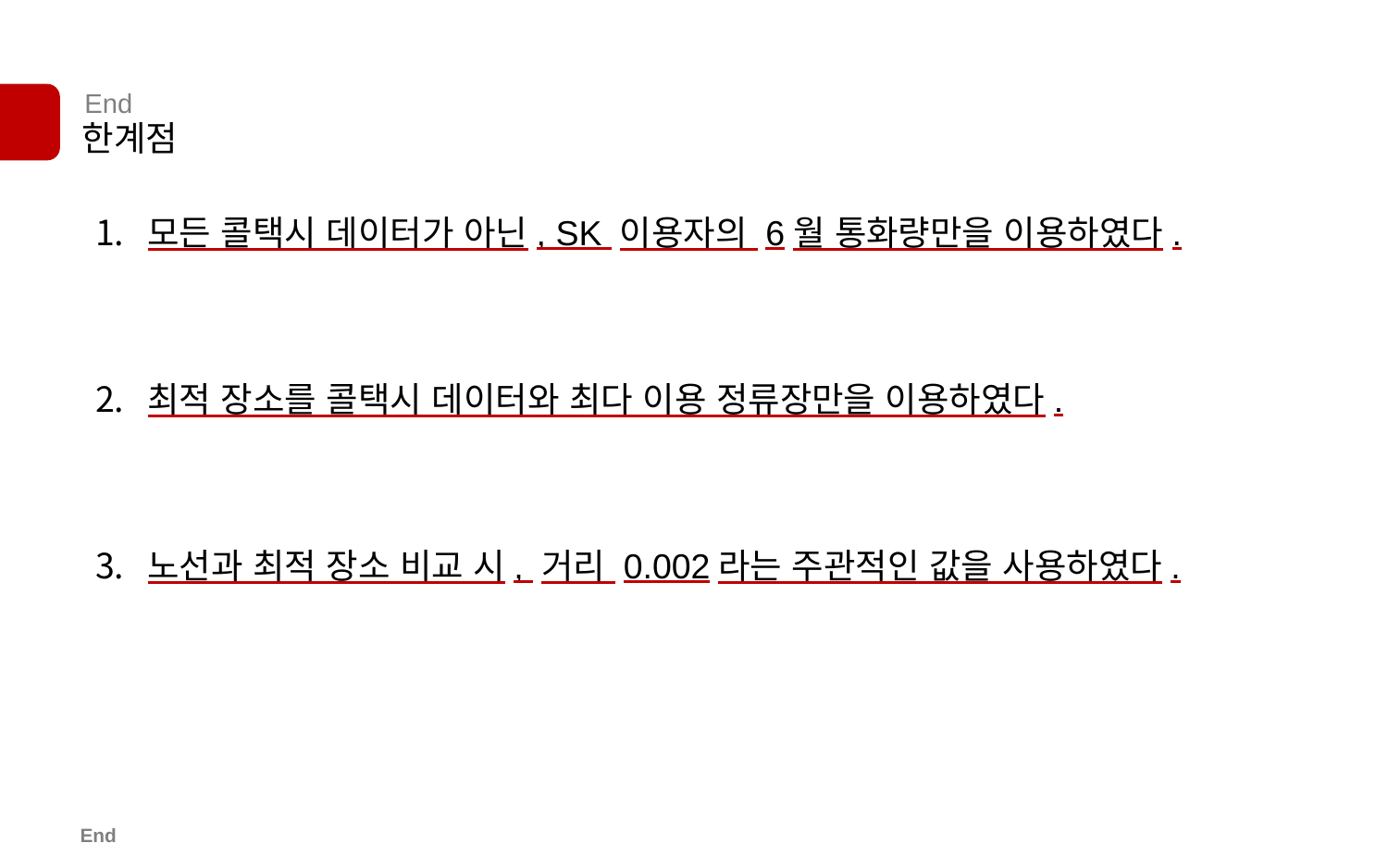

End

한계점
모든 콜택시 데이터가 아닌, SK 이용자의 6월 통화량만을 이용하였다.

최적 장소를 콜택시 데이터와 최다 이용 정류장만을 이용하였다.

노선과 최적 장소 비교 시, 거리 0.002라는 주관적인 값을 사용하였다.

End